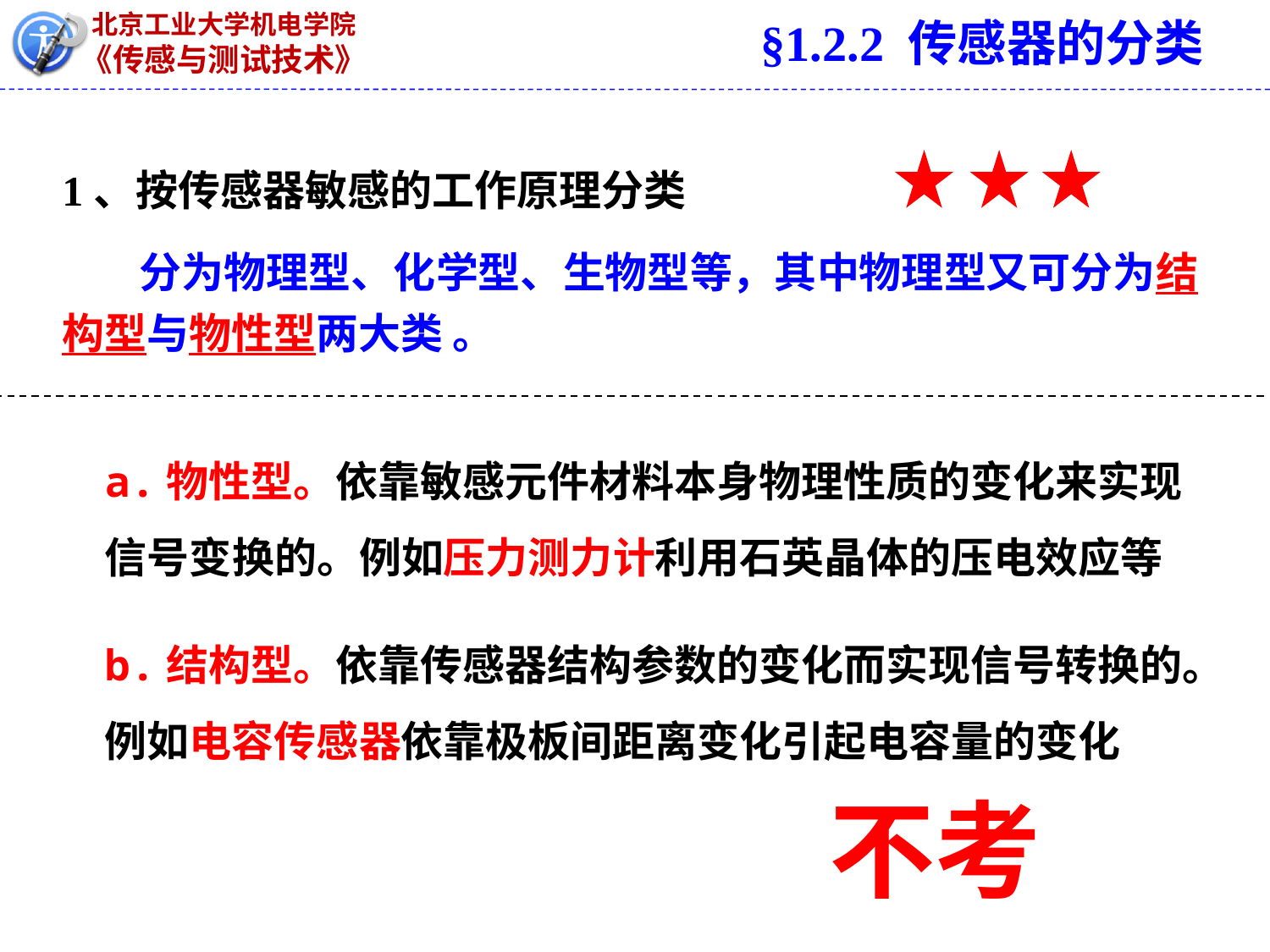

§1.2.2 传感器的分类

1、按传感器敏感的工作原理分类
       分为物理型、化学型、生物型等，其中物理型又可分为结构型与物性型两大类 。
a.物性型。依靠敏感元件材料本身物理性质的变化来实现信号变换的。例如压力测力计利用石英晶体的压电效应等
b.结构型。依靠传感器结构参数的变化而实现信号转换的。例如电容传感器依靠极板间距离变化引起电容量的变化
不考